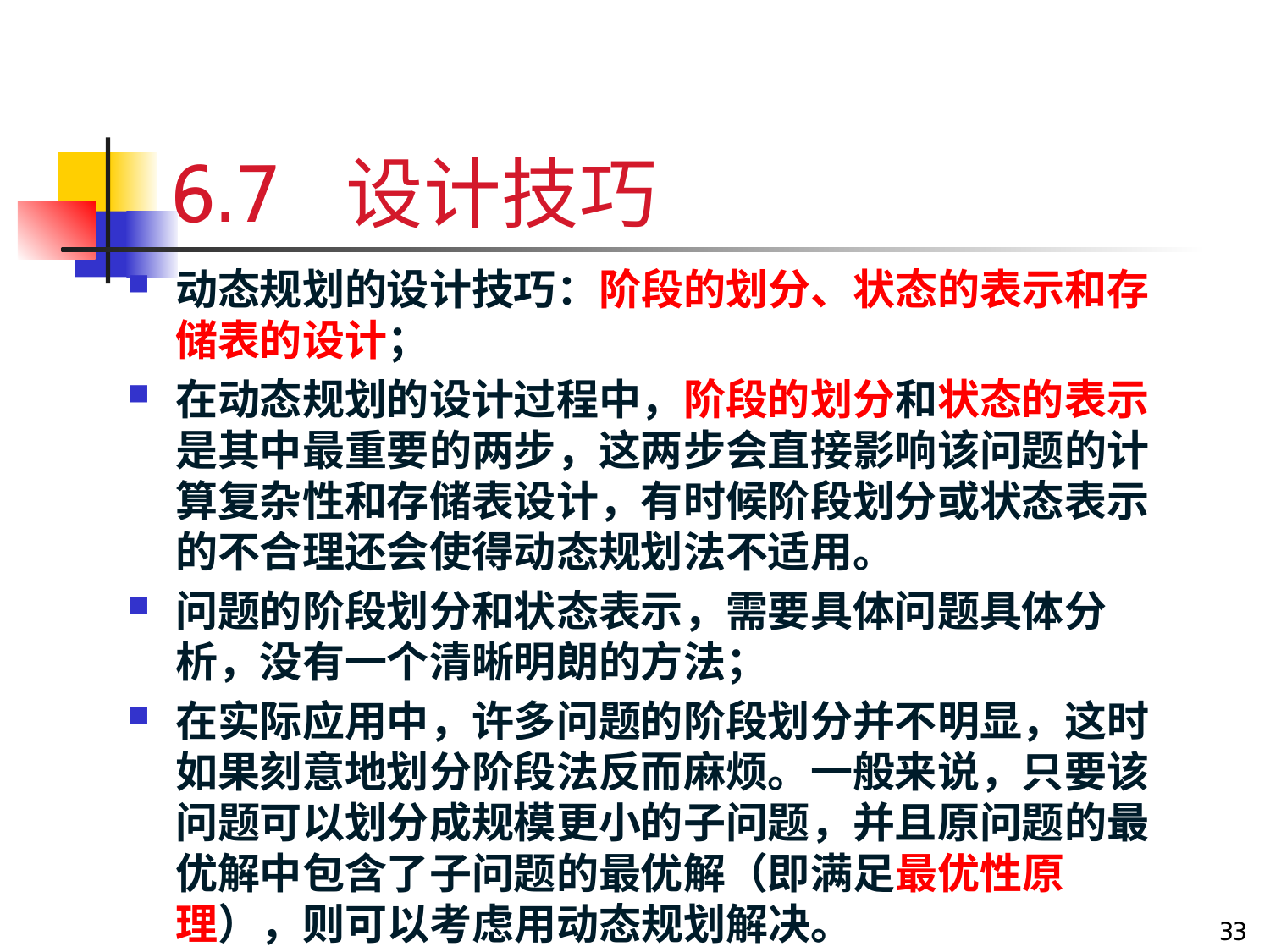

# 6.7  设计技巧
动态规划的设计技巧：阶段的划分、状态的表示和存储表的设计；
在动态规划的设计过程中，阶段的划分和状态的表示是其中最重要的两步，这两步会直接影响该问题的计算复杂性和存储表设计，有时候阶段划分或状态表示的不合理还会使得动态规划法不适用。
问题的阶段划分和状态表示，需要具体问题具体分析，没有一个清晰明朗的方法；
在实际应用中，许多问题的阶段划分并不明显，这时如果刻意地划分阶段法反而麻烦。一般来说，只要该问题可以划分成规模更小的子问题，并且原问题的最优解中包含了子问题的最优解（即满足最优性原理），则可以考虑用动态规划解决。
33